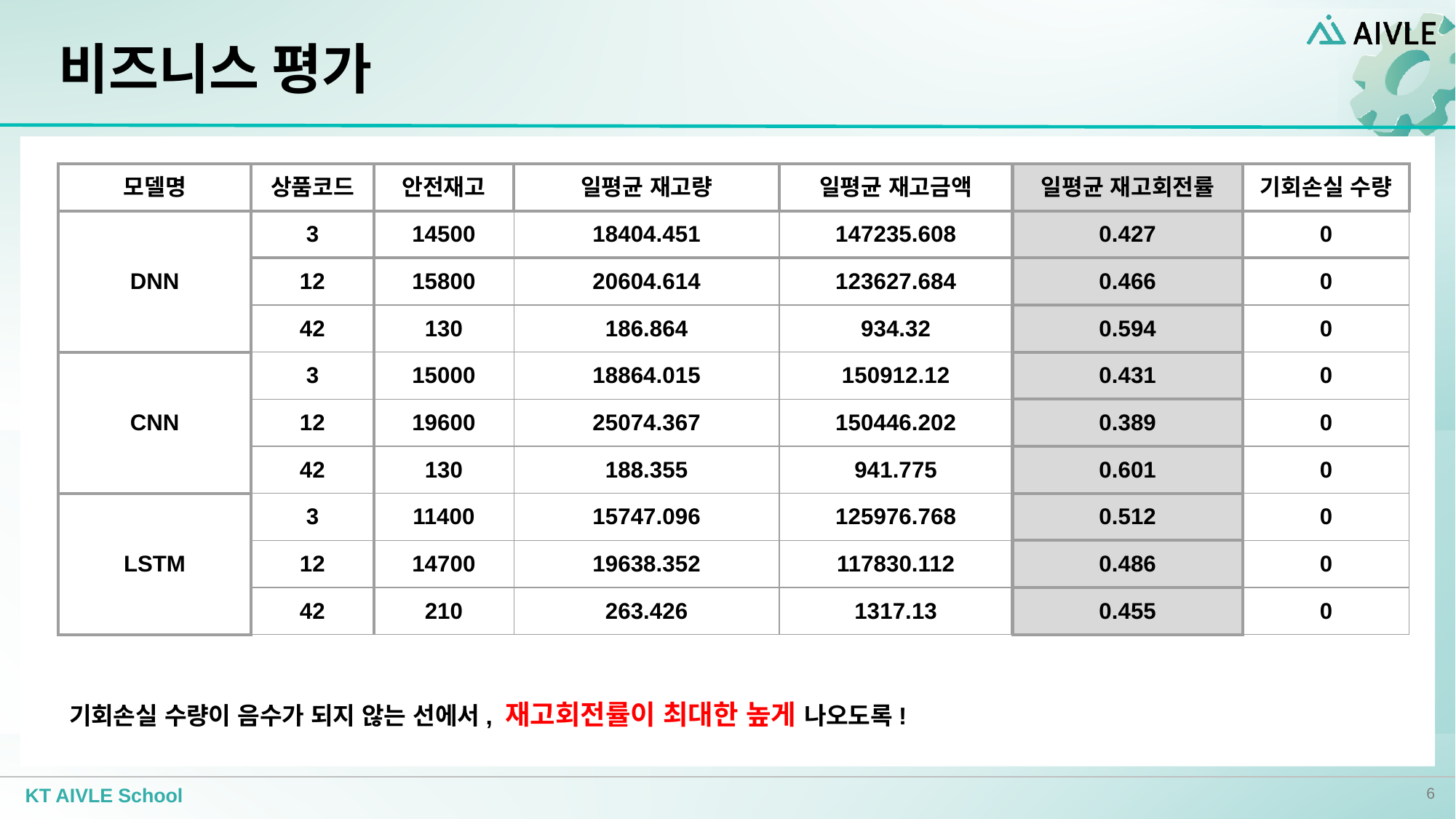

# 비즈니스 평가
| 모델명 | 상품코드 | 안전재고 | 일평균 재고량 | 일평균 재고금액 | 일평균 재고회전률 | 기회손실 수량 |
| --- | --- | --- | --- | --- | --- | --- |
| DNN | 3 | 14500 | 18404.451 | 147235.608 | 0.427 | 0 |
|  | 12 | 15800 | 20604.614 | 123627.684 | 0.466 | 0 |
|  | 42 | 130 | 186.864 | 934.32 | 0.594 | 0 |
| CNN | 3 | 15000 | 18864.015 | 150912.12 | 0.431 | 0 |
|  | 12 | 19600 | 25074.367 | 150446.202 | 0.389 | 0 |
|  | 42 | 130 | 188.355 | 941.775 | 0.601 | 0 |
| LSTM | 3 | 11400 | 15747.096 | 125976.768 | 0.512 | 0 |
|  | 12 | 14700 | 19638.352 | 117830.112 | 0.486 | 0 |
|  | 42 | 210 | 263.426 | 1317.13 | 0.455 | 0 |
기회손실 수량이 음수가 되지 않는 선에서, 재고회전률이 최대한 높게 나오도록!